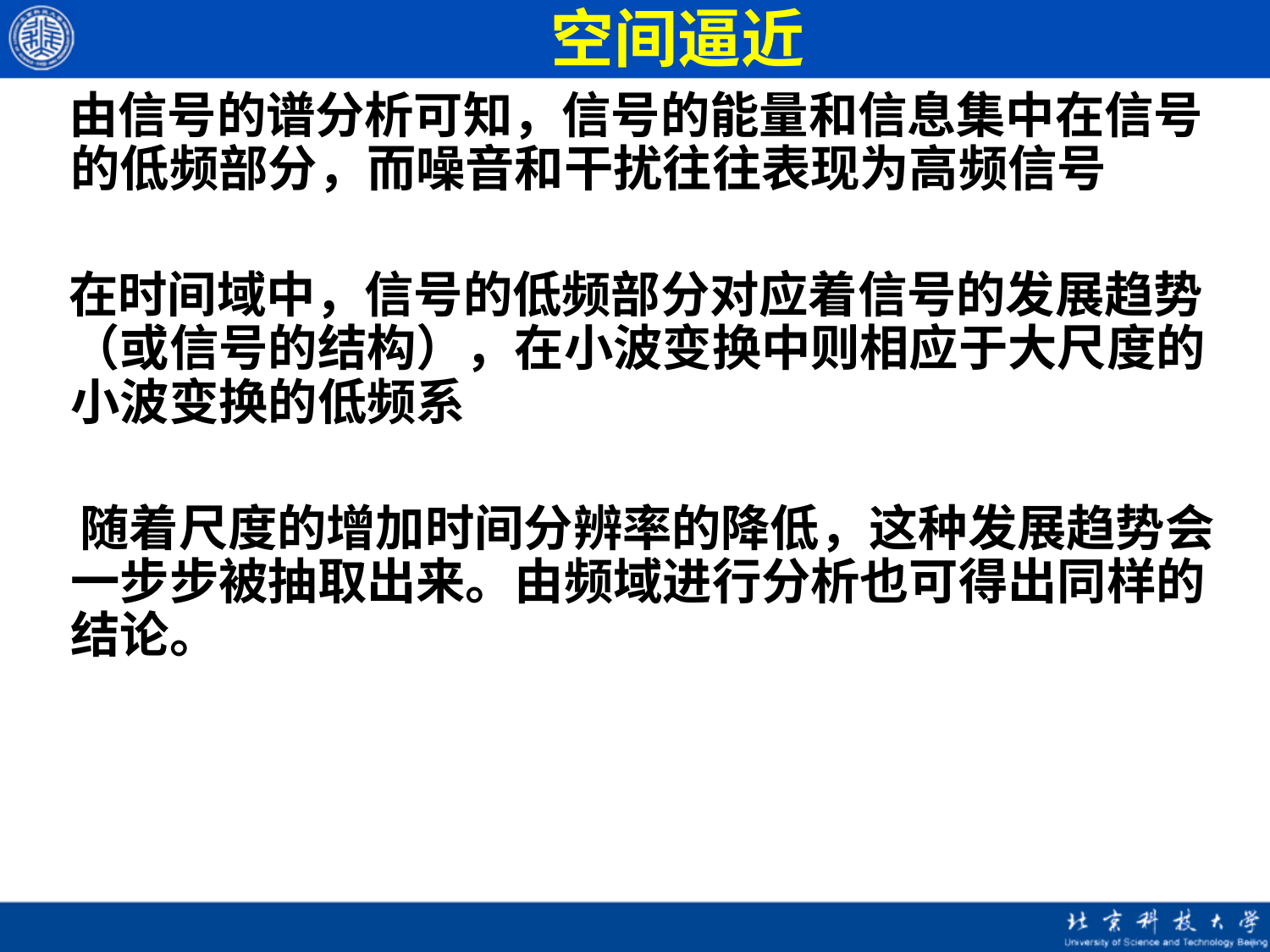

# 空间逼近
   由信号的谱分析可知，信号的能量和信息集中在信号的低频部分，而噪音和干扰往往表现为高频信号

   在时间域中，信号的低频部分对应着信号的发展趋势（或信号的结构），在小波变换中则相应于大尺度的小波变换的低频系

    随着尺度的增加时间分辨率的降低，这种发展趋势会一步步被抽取出来。由频域进行分析也可得出同样的结论。